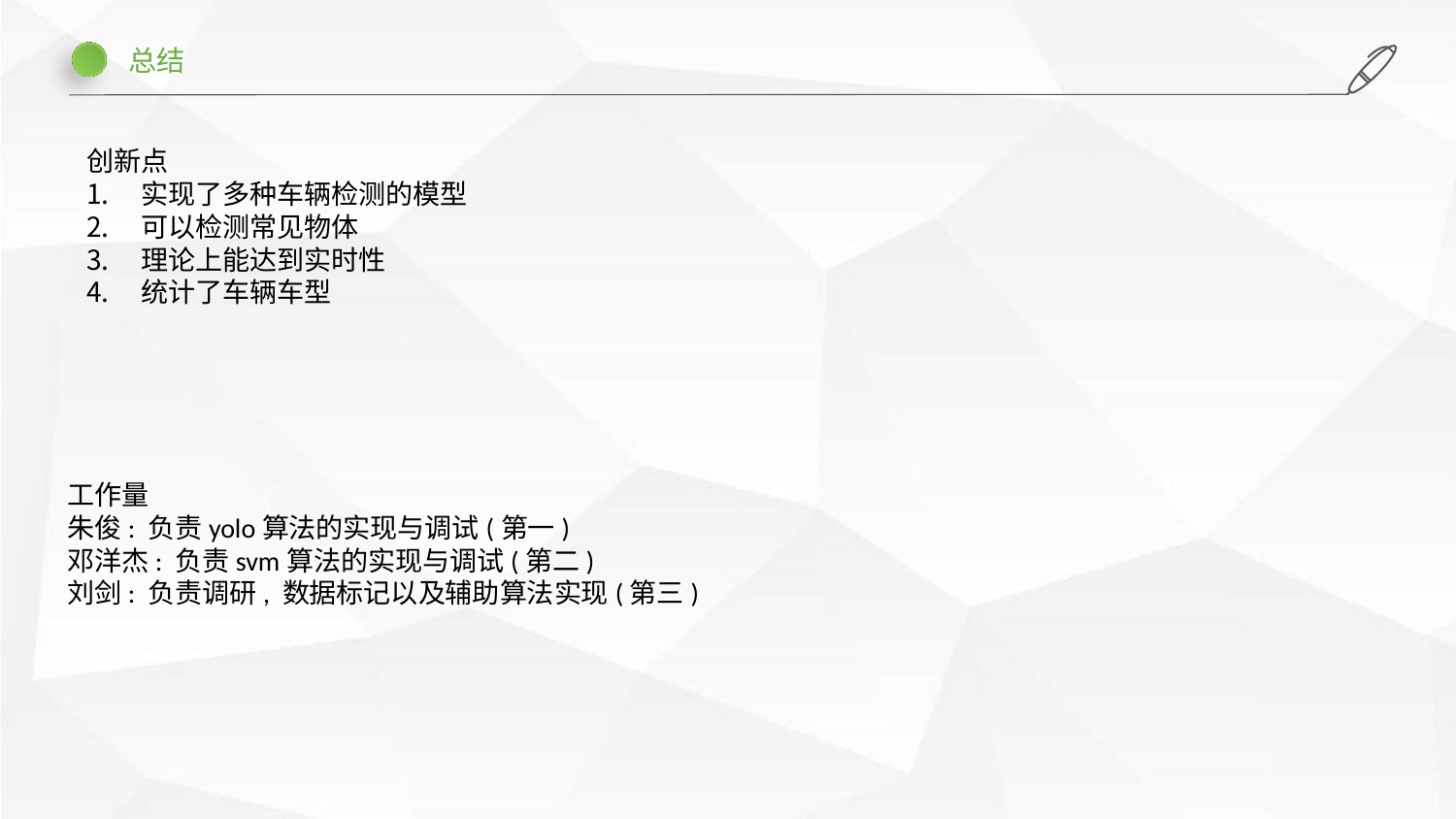

总结

创新点
实现了多种车辆检测的模型
可以检测常见物体
理论上能达到实时性
统计了车辆车型
工作量
朱俊: 负责yolo算法的实现与调试(第一)
邓洋杰: 负责svm算法的实现与调试(第二)
刘剑: 负责调研, 数据标记以及辅助算法实现(第三)